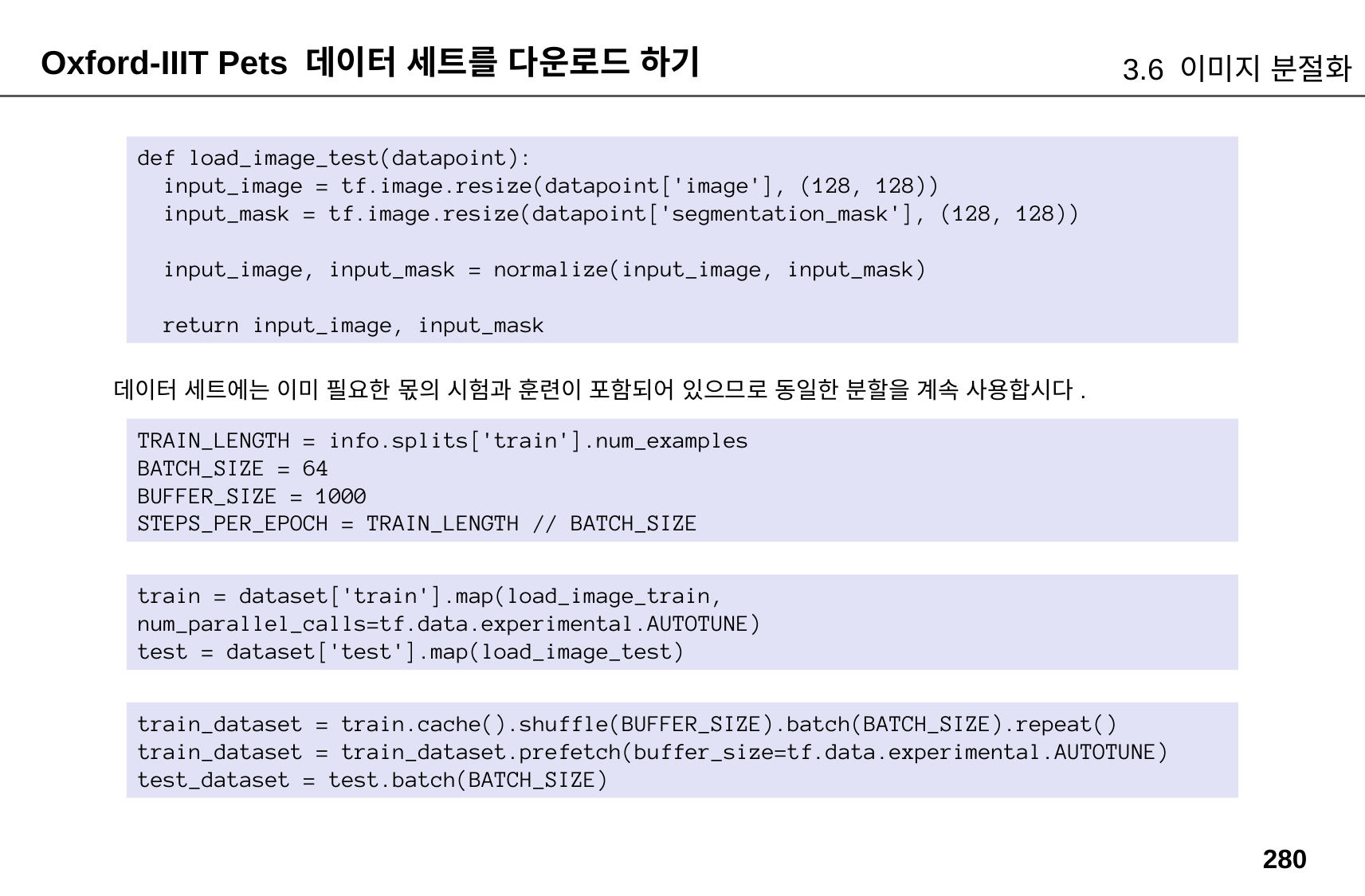

Oxford-IIIT Pets 데이터 세트를 다운로드 하기
3.6 이미지 분절화
def load_image_test(datapoint):
  input_image = tf.image.resize(datapoint['image'], (128, 128))
  input_mask = tf.image.resize(datapoint['segmentation_mask'], (128, 128))

  input_image, input_mask = normalize(input_image, input_mask)

  return input_image, input_mask
데이터 세트에는 이미 필요한 몫의 시험과 훈련이 포함되어 있으므로 동일한 분할을 계속 사용합시다.
TRAIN_LENGTH = info.splits['train'].num_examples
BATCH_SIZE = 64
BUFFER_SIZE = 1000
STEPS_PER_EPOCH = TRAIN_LENGTH // BATCH_SIZE
train = dataset['train'].map(load_image_train, num_parallel_calls=tf.data.experimental.AUTOTUNE)
test = dataset['test'].map(load_image_test)
train_dataset = train.cache().shuffle(BUFFER_SIZE).batch(BATCH_SIZE).repeat()
train_dataset = train_dataset.prefetch(buffer_size=tf.data.experimental.AUTOTUNE)
test_dataset = test.batch(BATCH_SIZE)